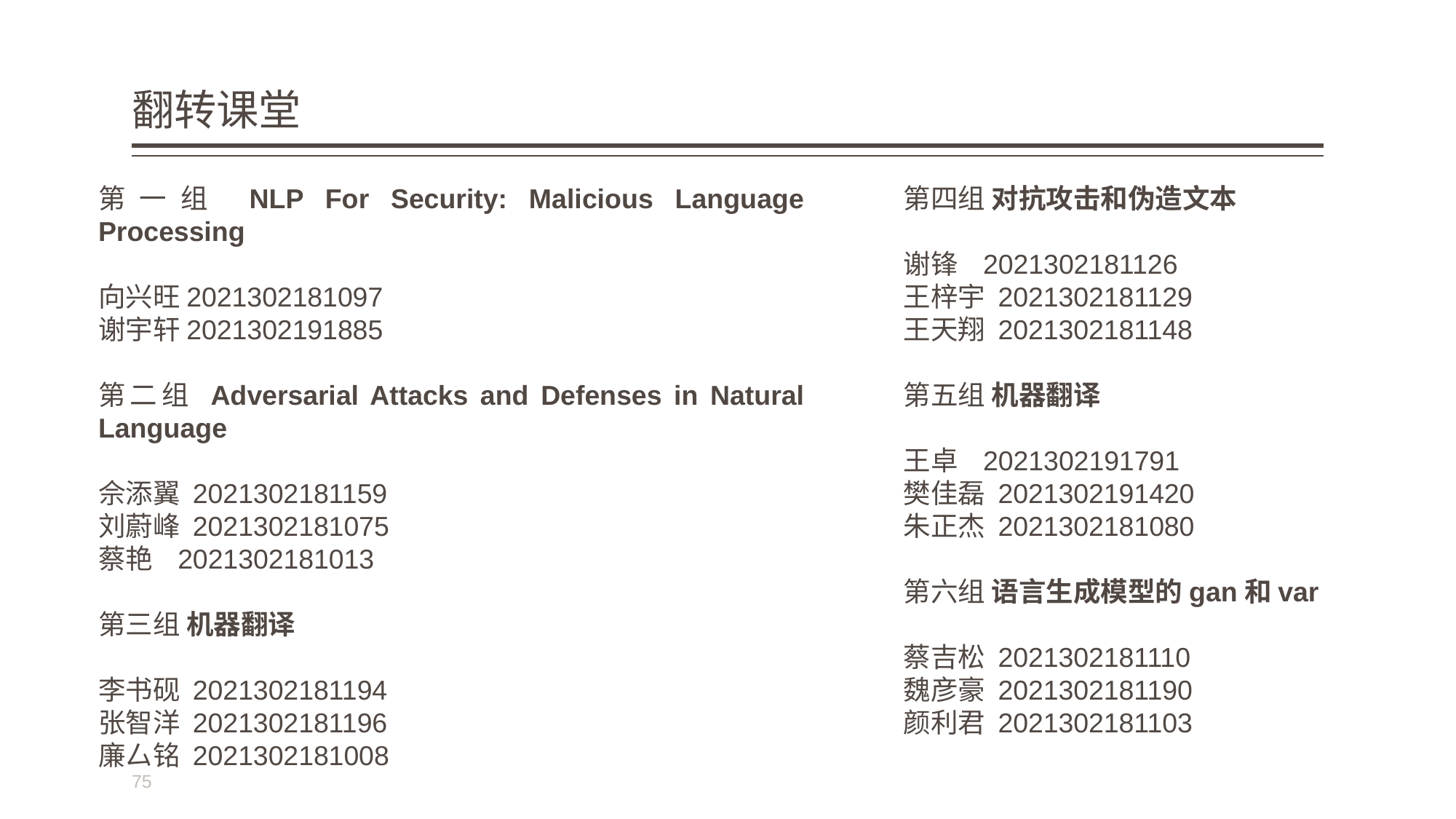

# 翻转课堂
第一组 NLP For Security: Malicious Language Processing

向兴旺2021302181097
谢宇轩2021302191885

第二组 Adversarial Attacks and Defenses in Natural Language

佘添翼 2021302181159
刘蔚峰 2021302181075
蔡艳   2021302181013

第三组 机器翻译

李书砚 2021302181194
张智洋 2021302181196
廉厶铭 2021302181008
第四组 对抗攻击和伪造文本

谢锋   2021302181126
王梓宇 2021302181129
王天翔 2021302181148

第五组 机器翻译

王卓   2021302191791
樊佳磊 2021302191420
朱正杰 2021302181080

第六组 语言生成模型的gan和var

蔡吉松 2021302181110
魏彦豪 2021302181190
颜利君 2021302181103
75